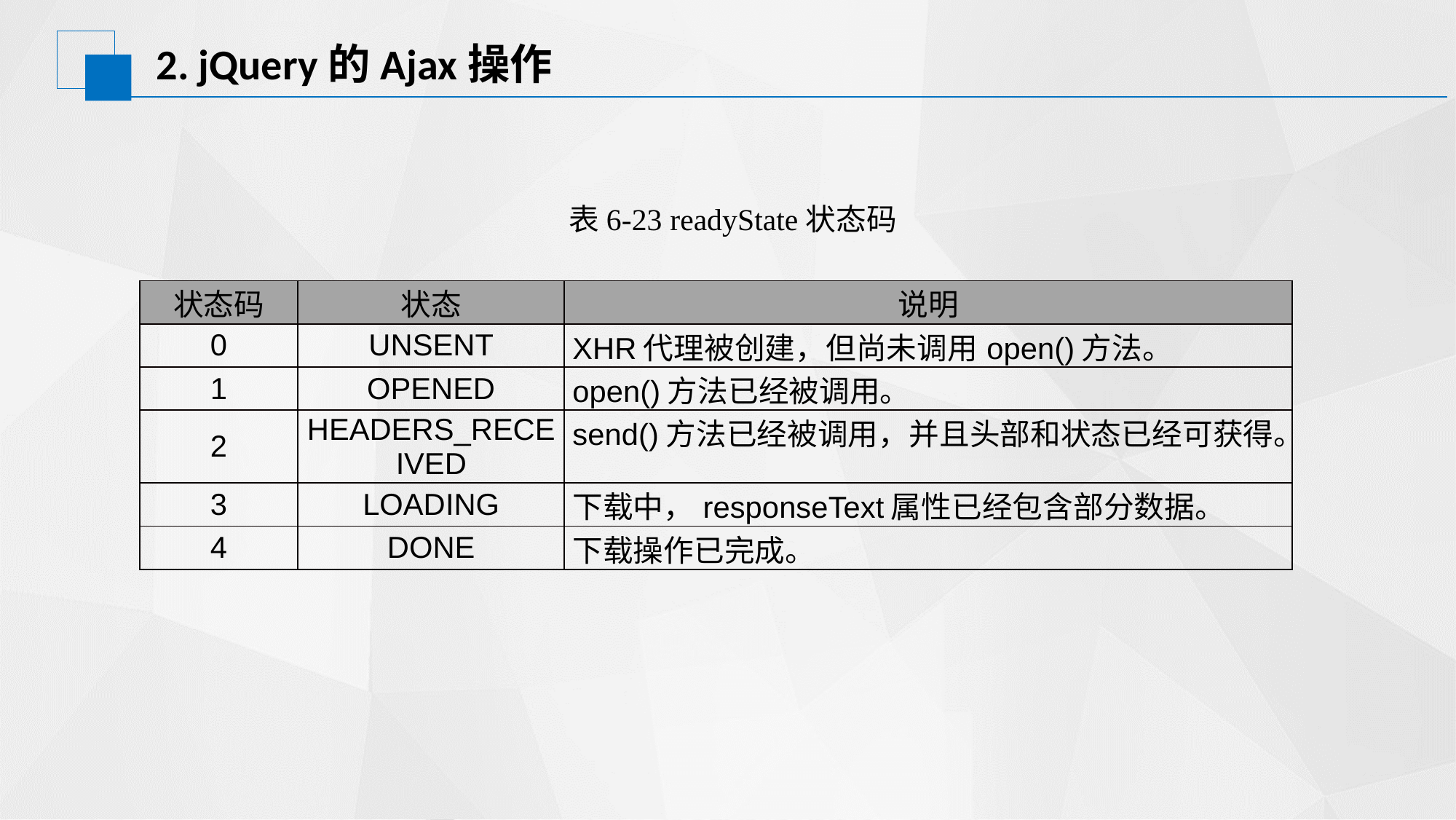

# 2. jQuery的Ajax操作
表6-23 readyState状态码
| 状态码 | 状态 | 说明 |
| --- | --- | --- |
| 0 | UNSENT | XHR代理被创建，但尚未调用open()方法。 |
| 1 | OPENED | open()方法已经被调用。 |
| 2 | HEADERS\_RECEIVED | send()方法已经被调用，并且头部和状态已经可获得。 |
| 3 | LOADING | 下载中，responseText属性已经包含部分数据。 |
| 4 | DONE | 下载操作已完成。 |